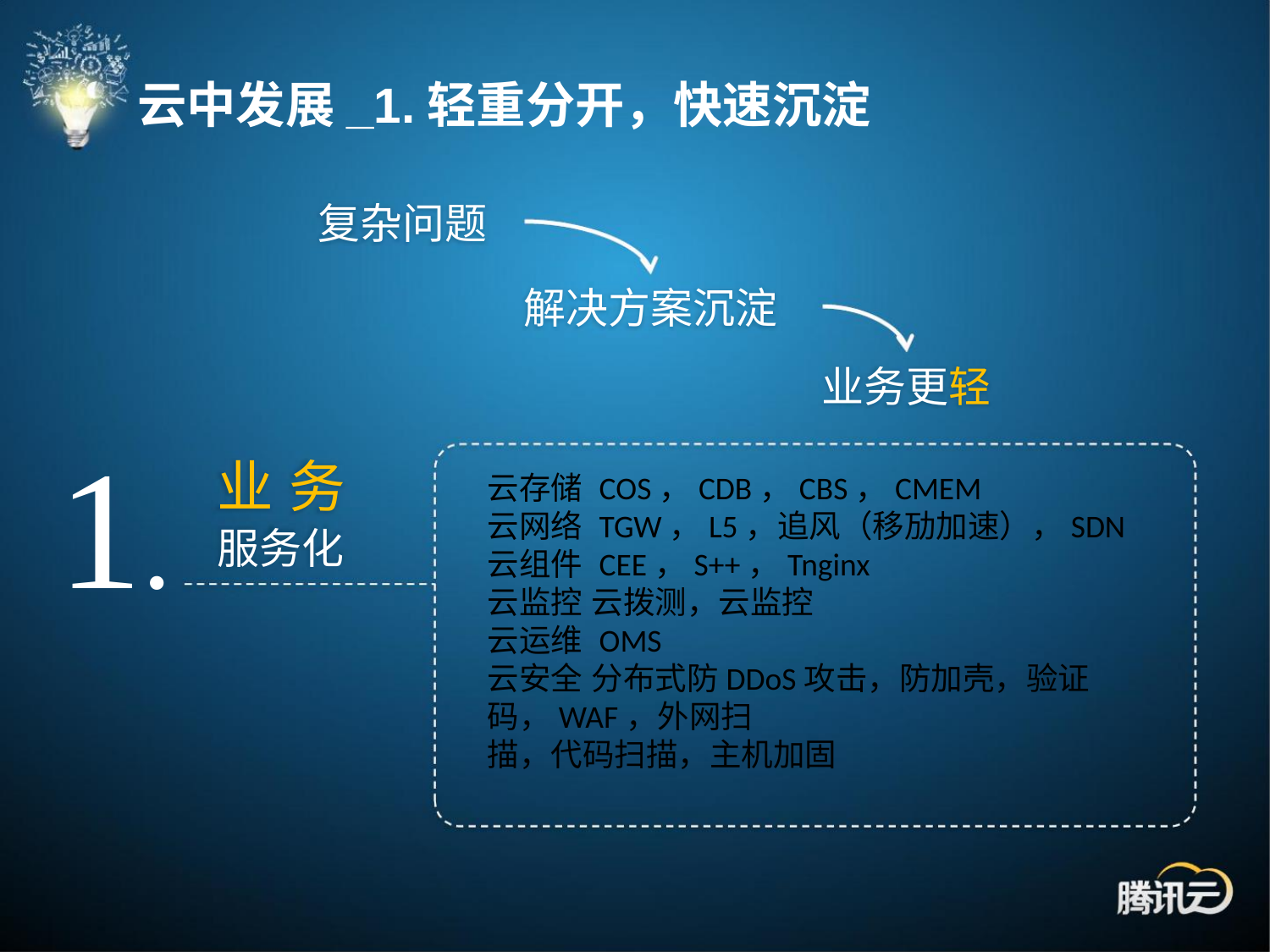

云中发展_1.轻重分开，快速沉淀
复杂问题
解决方案沉淀
业务更轻
1.
业 务
服务化
云存储 COS，CDB，CBS，CMEM
云网络 TGW，L5，追风（移劢加速），SDN
云组件 CEE，S++，Tnginx
云监控 云拨测，云监控
云运维 OMS
云安全 分布式防DDoS攻击，防加壳，验证码，WAF，外网扫
描，代码扫描，主机加固